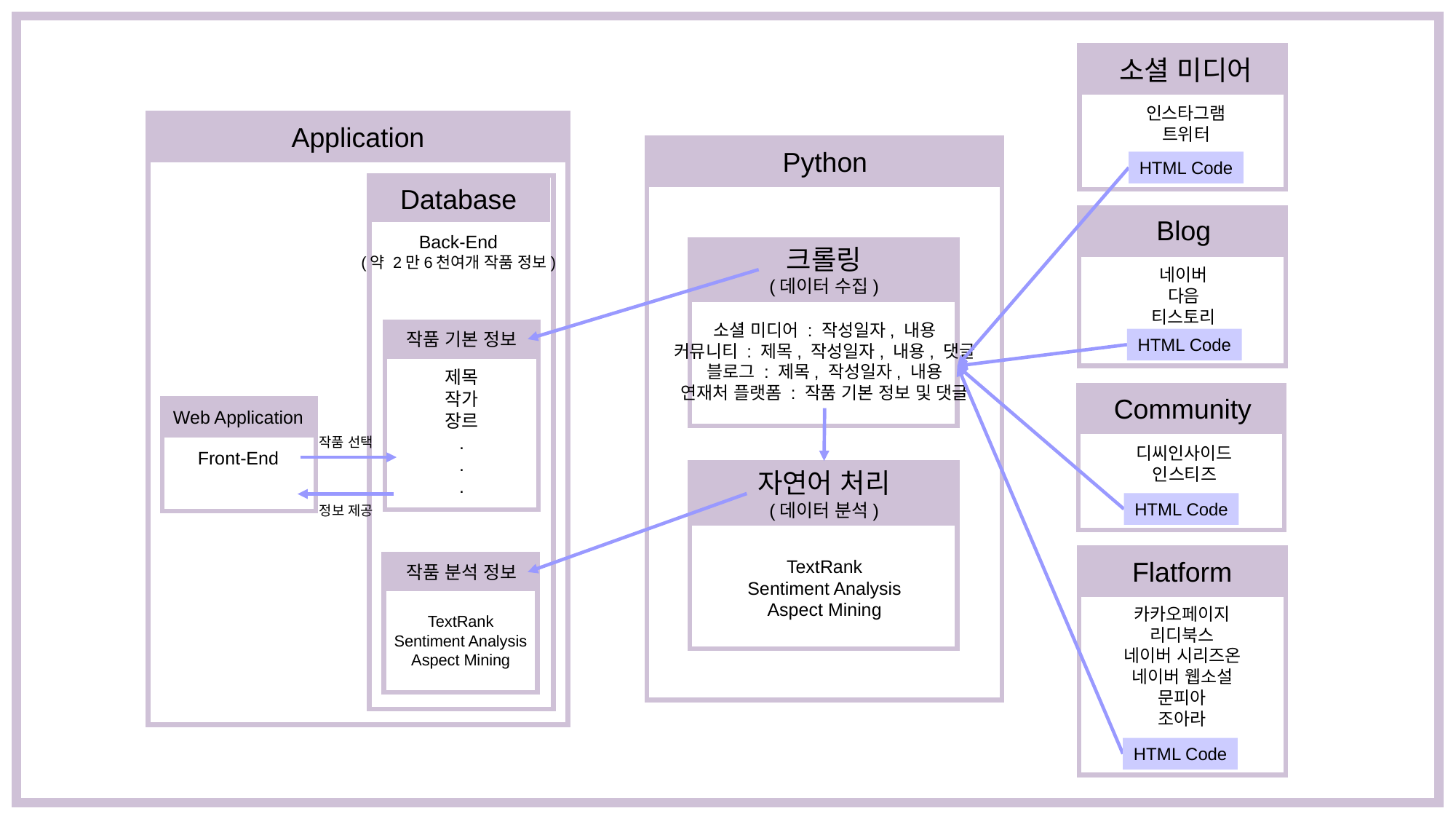

소셜 미디어
인스타그램
트위터

Application

Python
HTML Code

Database

Blog

Back-End
(약 2만6천여개 작품 정보)
크롤링
(데이터 수집)

네이버
다음
티스토리
소셜 미디어 : 작성일자, 내용
커뮤니티 : 제목, 작성일자, 내용, 댓글
블로그 : 제목, 작성일자, 내용
연재처 플랫폼 : 작품 기본 정보 및 댓글

작품 기본 정보
HTML Code
제목
작가
장르
.
.
.

Community

Web Application
작품 선택
디씨인사이드
인스티즈
Front-End
자연어 처리
(데이터 분석)

HTML Code
정보 제공

Flatform
TextRank
Sentiment Analysis
Aspect Mining

작품 분석 정보
카카오페이지
리디북스
네이버 시리즈온
네이버 웹소설
문피아
조아라
TextRank
Sentiment Analysis
Aspect Mining
HTML Code